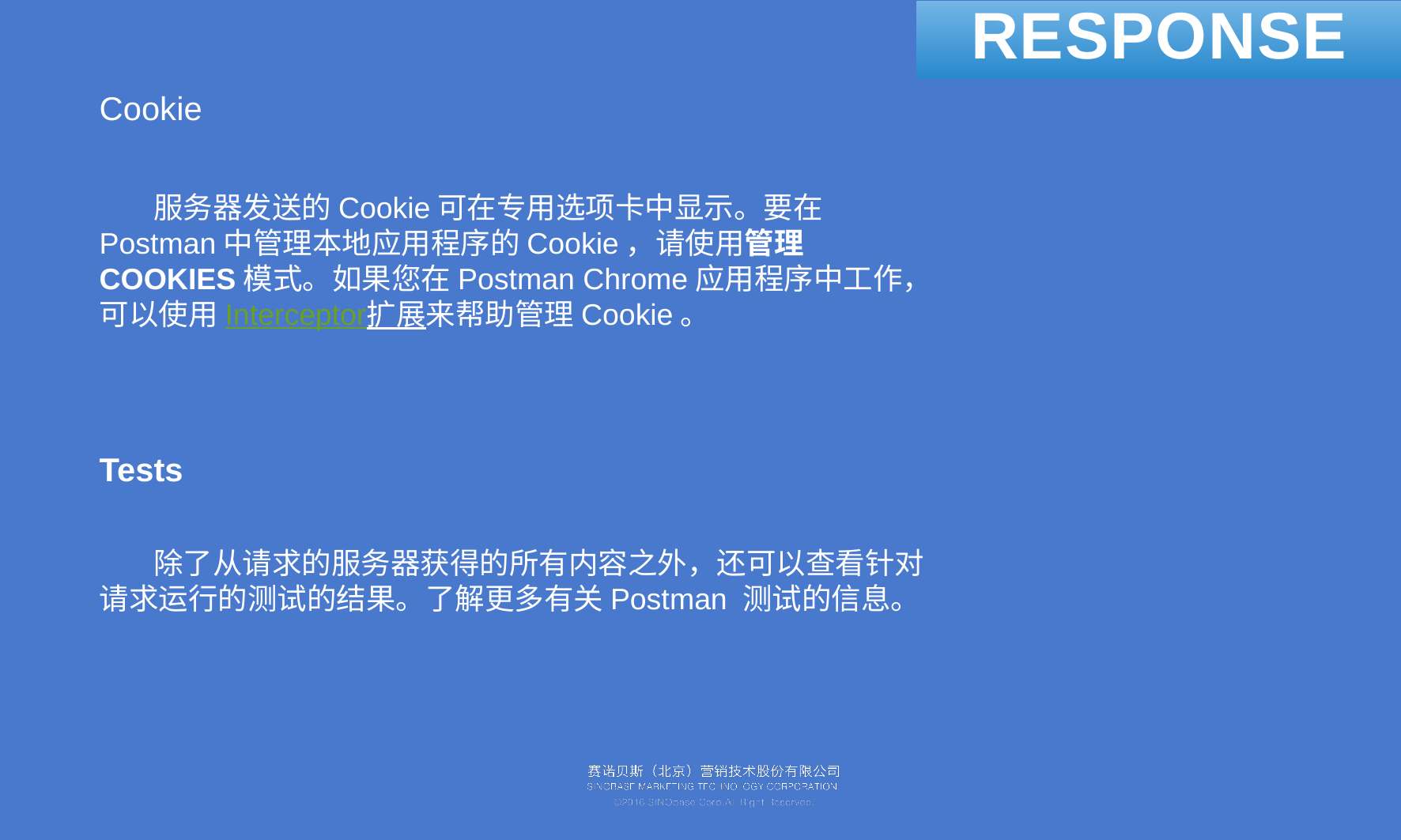

# RESPONSE
Cookie
       服务器发送的Cookie可在专用选项卡中显示。要在Postman中管理本地应用程序的Cookie，请使用管理COOKIES模式。如果您在Postman Chrome应用程序中工作，可以使用Interceptor扩展来帮助管理Cookie。
Tests
       除了从请求的服务器获得的所有内容之外，还可以查看针对请求运行的测试的结果。了解更多有关Postman 测试的信息。